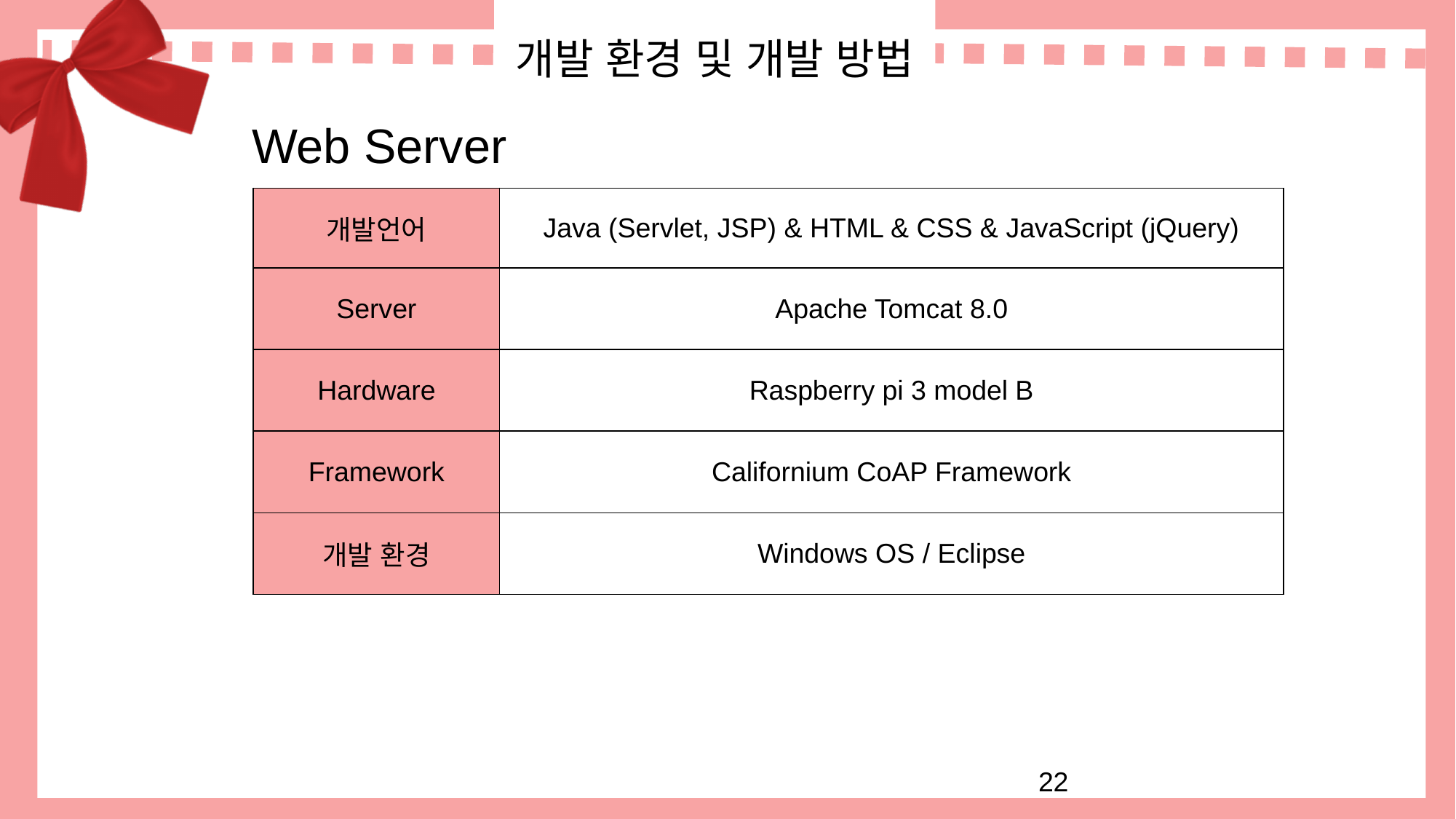

# 개발 환경 및 개발 방법
Web Server
| 개발언어 | Java (Servlet, JSP) & HTML & CSS & JavaScript (jQuery) |
| --- | --- |
| Server | Apache Tomcat 8.0 |
| Hardware | Raspberry pi 3 model B |
| Framework | Californium CoAP Framework |
| 개발 환경 | Windows OS / Eclipse |